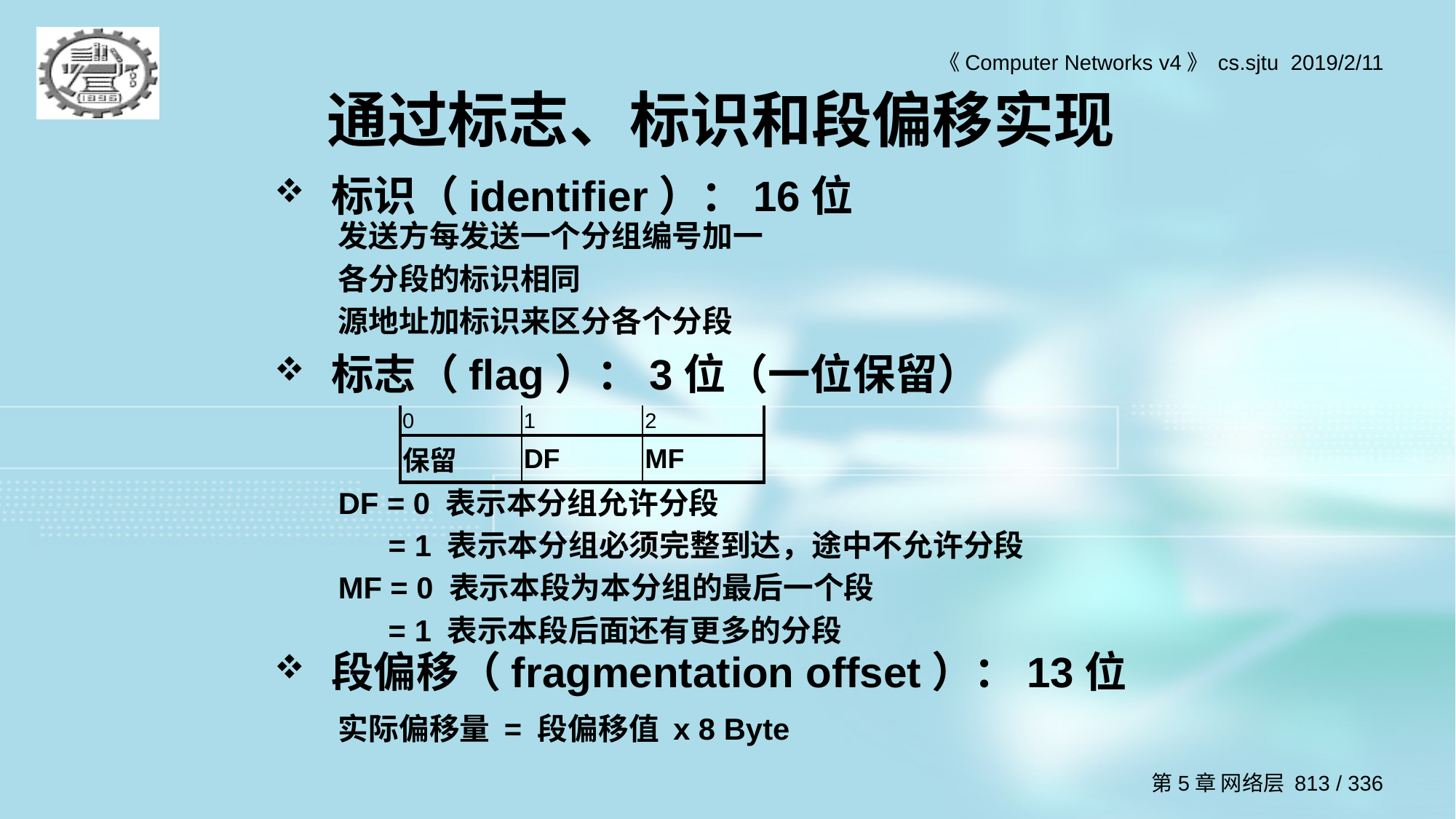

# 通过标志、标识和段偏移实现
标识（identifier）：16位

标志（flag）：3位（一位保留）

段偏移（fragmentation offset）：13位
发送方每发送一个分组编号加一
各分段的标识相同
源地址加标识来区分各个分段
| 0 | 1 | 2 |
| --- | --- | --- |
| 保留 | DF | MF |
DF = 0 表示本分组允许分段
      = 1 表示本分组必须完整到达，途中不允许分段
MF = 0 表示本段为本分组的最后一个段
      = 1 表示本段后面还有更多的分段
实际偏移量 = 段偏移值 x 8 Byte